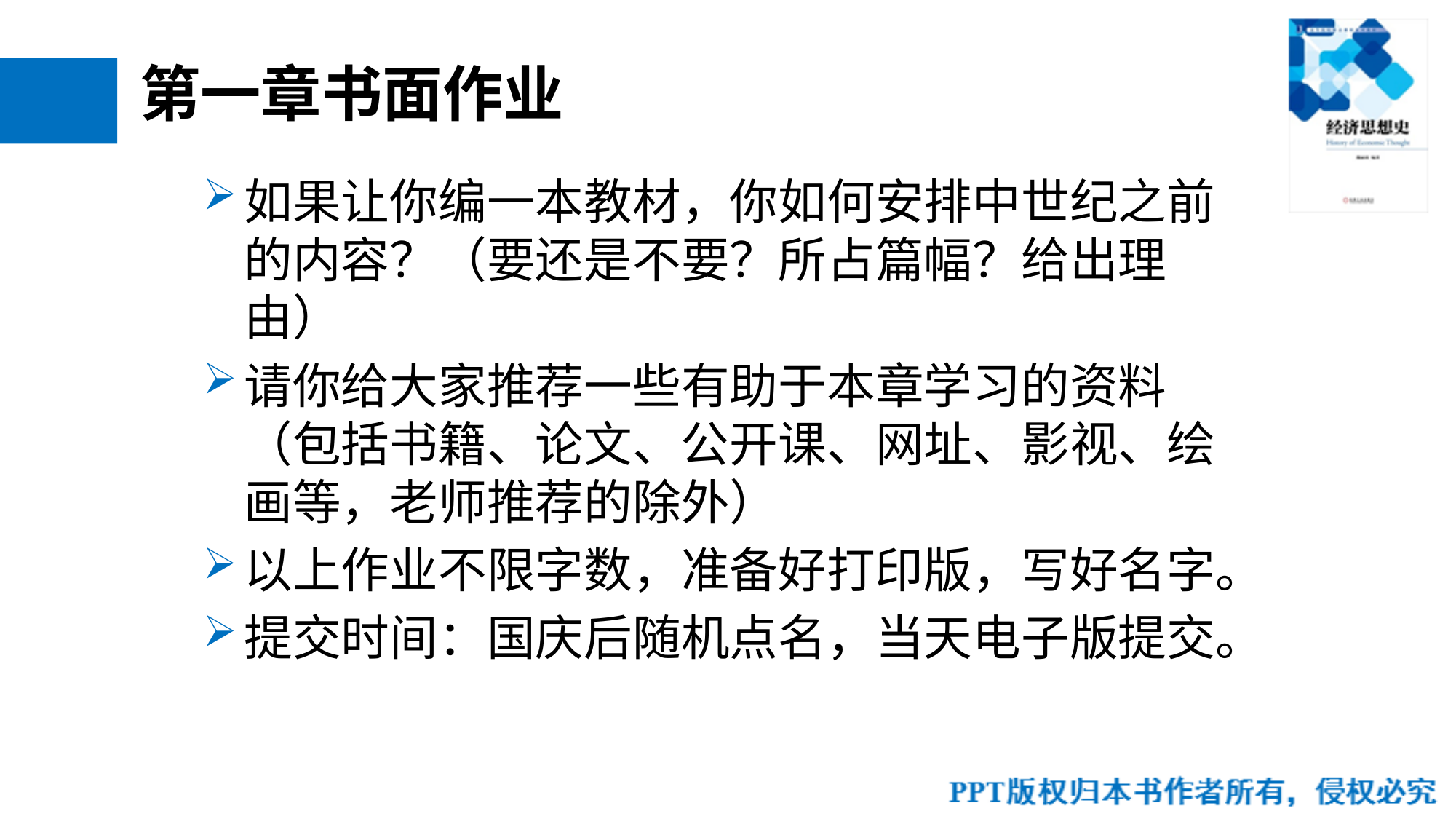

# 第一章书面作业

如果让你编一本教材，你如何安排中世纪之前的内容？（要还是不要？所占篇幅？给出理由）
请你给大家推荐一些有助于本章学习的资料（包括书籍、论文、公开课、网址、影视、绘画等，老师推荐的除外）
以上作业不限字数，准备好打印版，写好名字。
提交时间：国庆后随机点名，当天电子版提交。

36